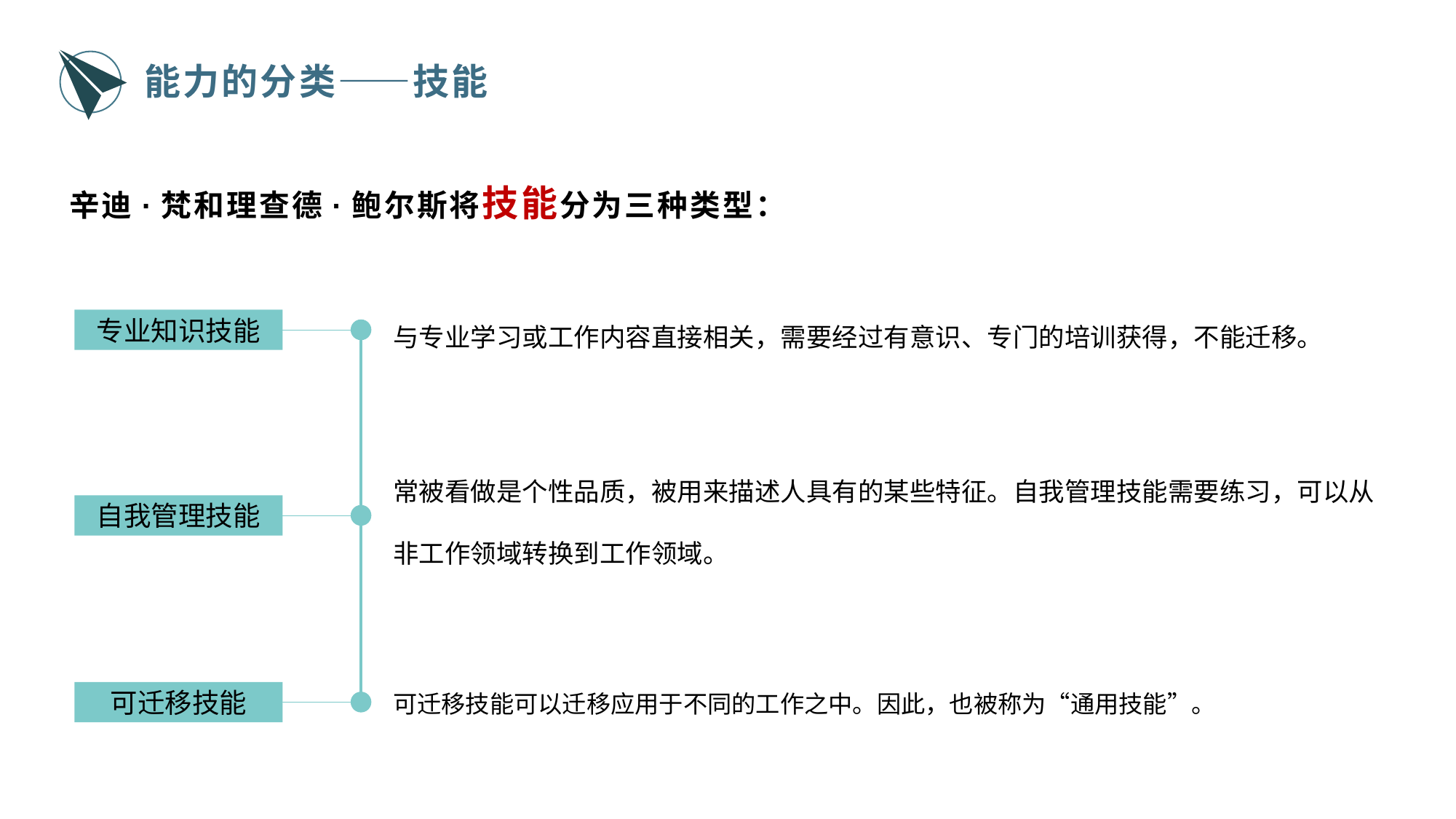

能力的分类——技能
辛迪·梵和理查德·鲍尔斯将技能分为三种类型：
与专业学习或工作内容直接相关，需要经过有意识、专门的培训获得，不能迁移。
专业知识技能

常被看做是个性品质，被用来描述人具有的某些特征。自我管理技能需要练习，可以从非工作领域转换到工作领域。
自我管理技能

可迁移技能可以迁移应用于不同的工作之中。因此，也被称为“通用技能”。
可迁移技能